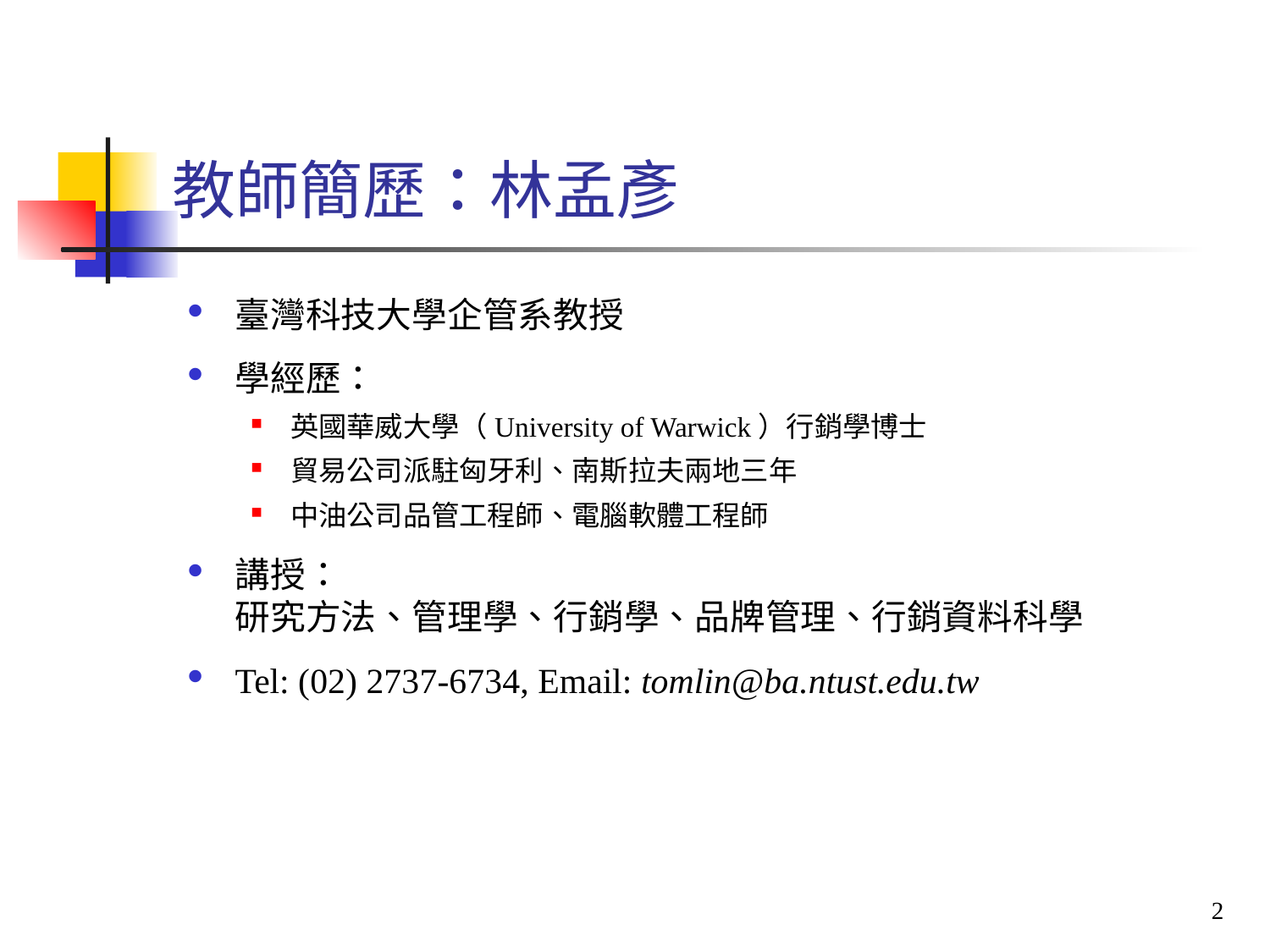

教師簡歷：林孟彥
臺灣科技大學企管系教授
學經歷：
英國華威大學（University of Warwick）行銷學博士
貿易公司派駐匈牙利、南斯拉夫兩地三年
中油公司品管工程師、電腦軟體工程師
講授：
研究方法、管理學、行銷學、品牌管理、行銷資料科學
Tel: (02) 2737-6734, Email: tomlin@ba.ntust.edu.tw